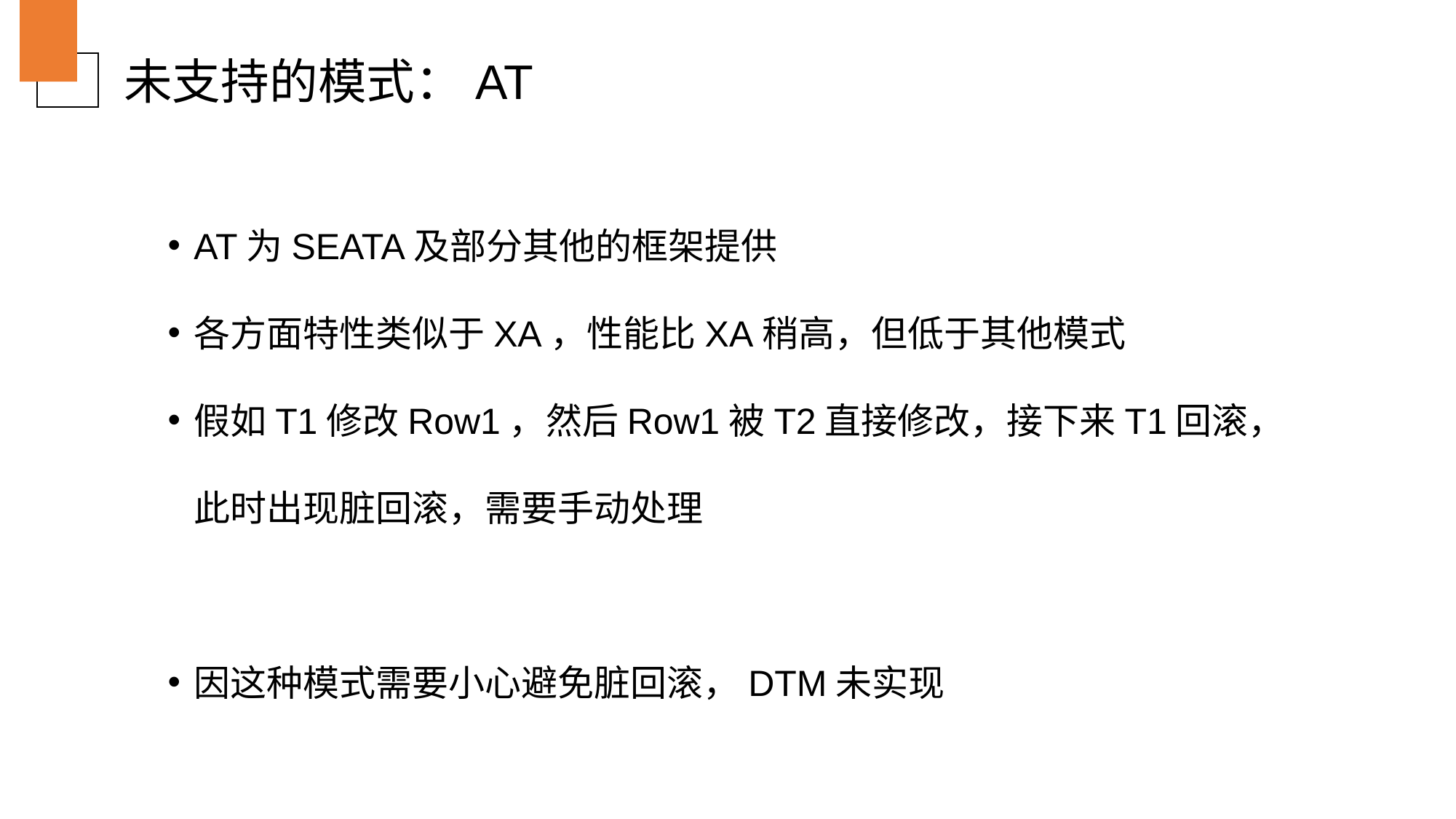

未支持的模式：AT

AT为SEATA及部分其他的框架提供
各方面特性类似于XA，性能比XA稍高，但低于其他模式
假如T1修改Row1，然后Row1被T2直接修改，接下来T1回滚，此时出现脏回滚，需要手动处理

因这种模式需要小心避免脏回滚，DTM未实现